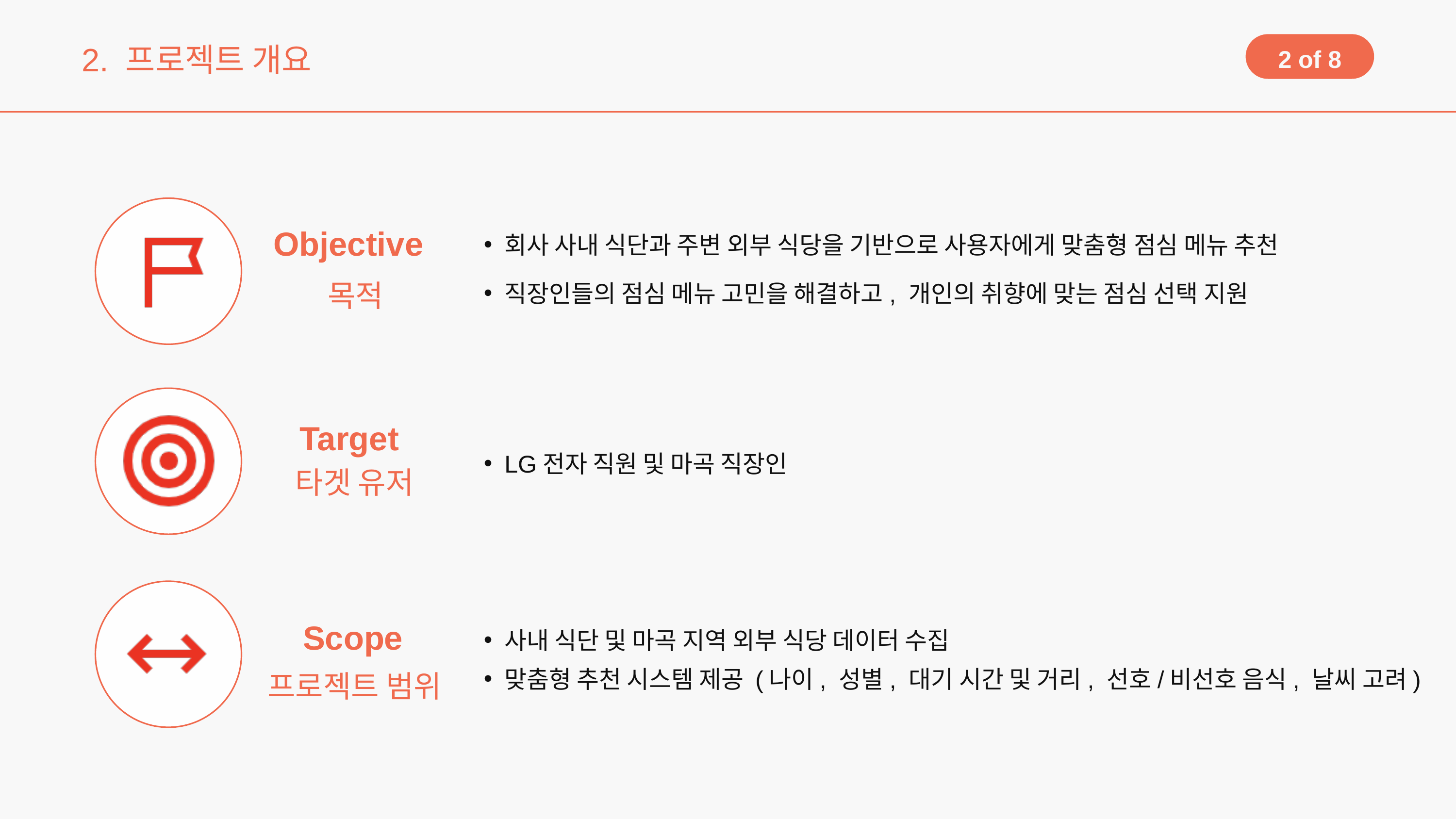

2. 프로젝트 개요

2 of 8
2 of 6

Objective
회사 사내 식단과 주변 외부 식당을 기반으로 사용자에게 맞춤형 점심 메뉴 추천
직장인들의 점심 메뉴 고민을 해결하고, 개인의 취향에 맞는 점심 선택 지원

목적

Target
LG전자 직원 및 마곡 직장인
타겟 유저

Scope
사내 식단 및 마곡 지역 외부 식당 데이터 수집
맞춤형 추천 시스템 제공 (나이, 성별, 대기 시간 및 거리, 선호/비선호 음식, 날씨 고려)
프로젝트 범위